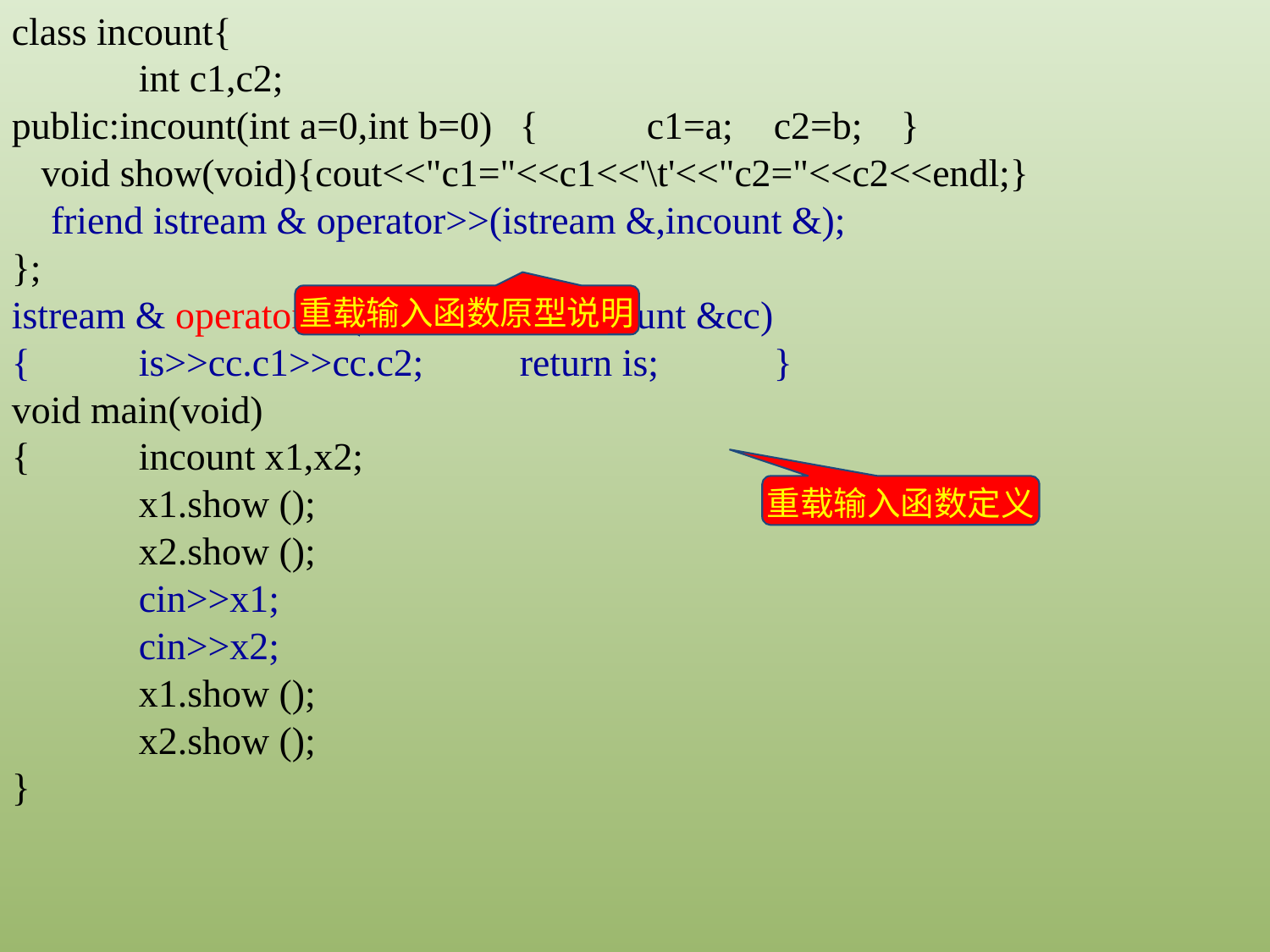

class incount{
	int c1,c2;
public:incount(int a=0,int b=0)	{	c1=a;	c2=b;	}
   void show(void){cout<<"c1="<<c1<<'\t'<<"c2="<<c2<<endl;}
    friend istream & operator>>(istream &,incount &);
};
istream & operator>>(istream &is,  incount &cc)
{	is>>cc.c1>>cc.c2;	return is;	}
void main(void)
{	incount x1,x2;
	x1.show ();
	x2.show ();
	cin>>x1;
	cin>>x2;
	x1.show ();
	x2.show ();
}
重载输入函数原型说明
重载输入函数定义
893